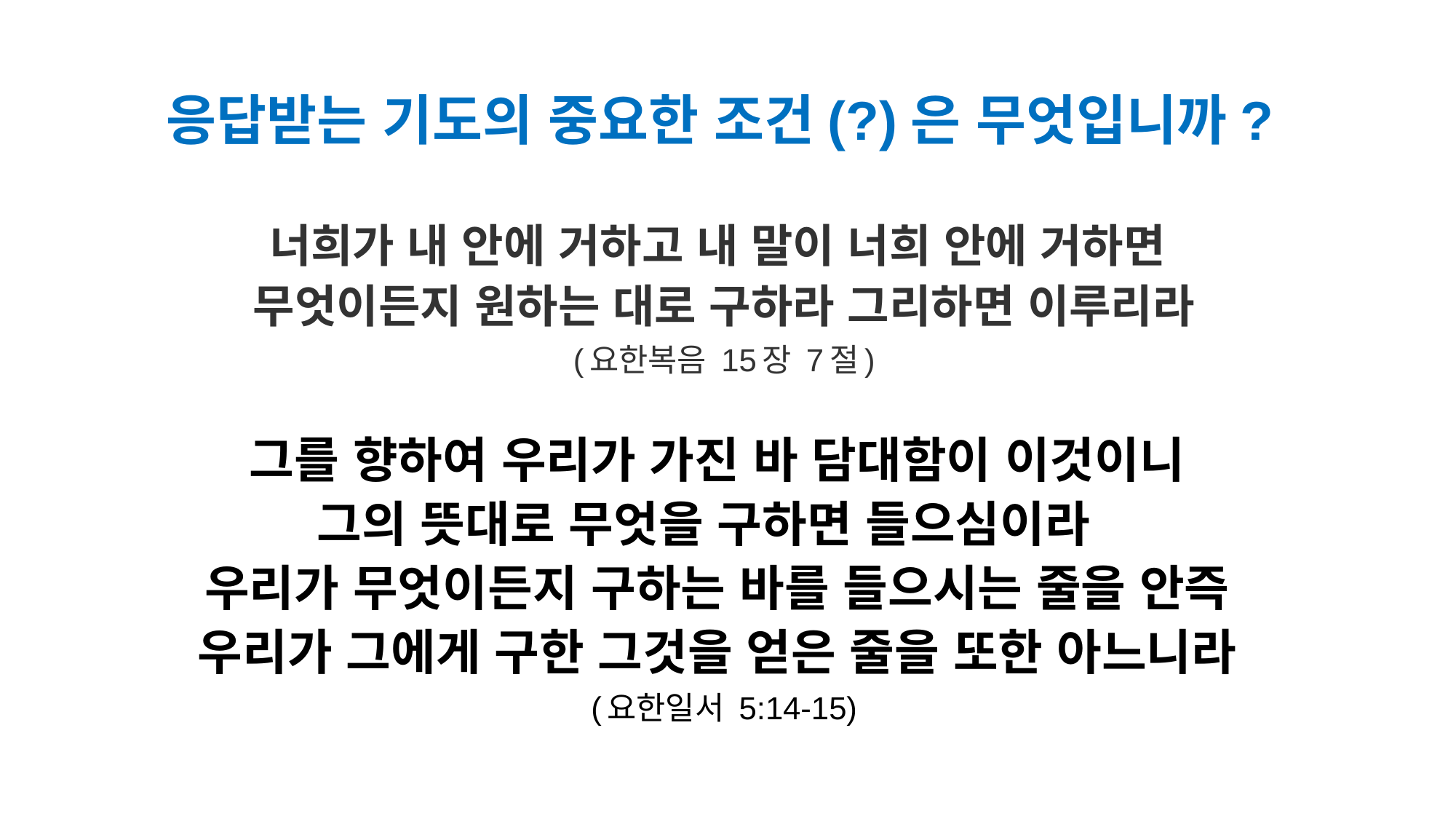

# 응답받는 기도의 중요한 조건(?)은 무엇입니까?
너희가 내 안에 거하고 내 말이 너희 안에 거하면
무엇이든지 원하는 대로 구하라 그리하면 이루리라
(요한복음 15장 7절)

그를 향하여 우리가 가진 바 담대함이 이것이니
그의 뜻대로 무엇을 구하면 들으심이라
우리가 무엇이든지 구하는 바를 들으시는 줄을 안즉
우리가 그에게 구한 그것을 얻은 줄을 또한 아느니라
(요한일서 5:14-15)